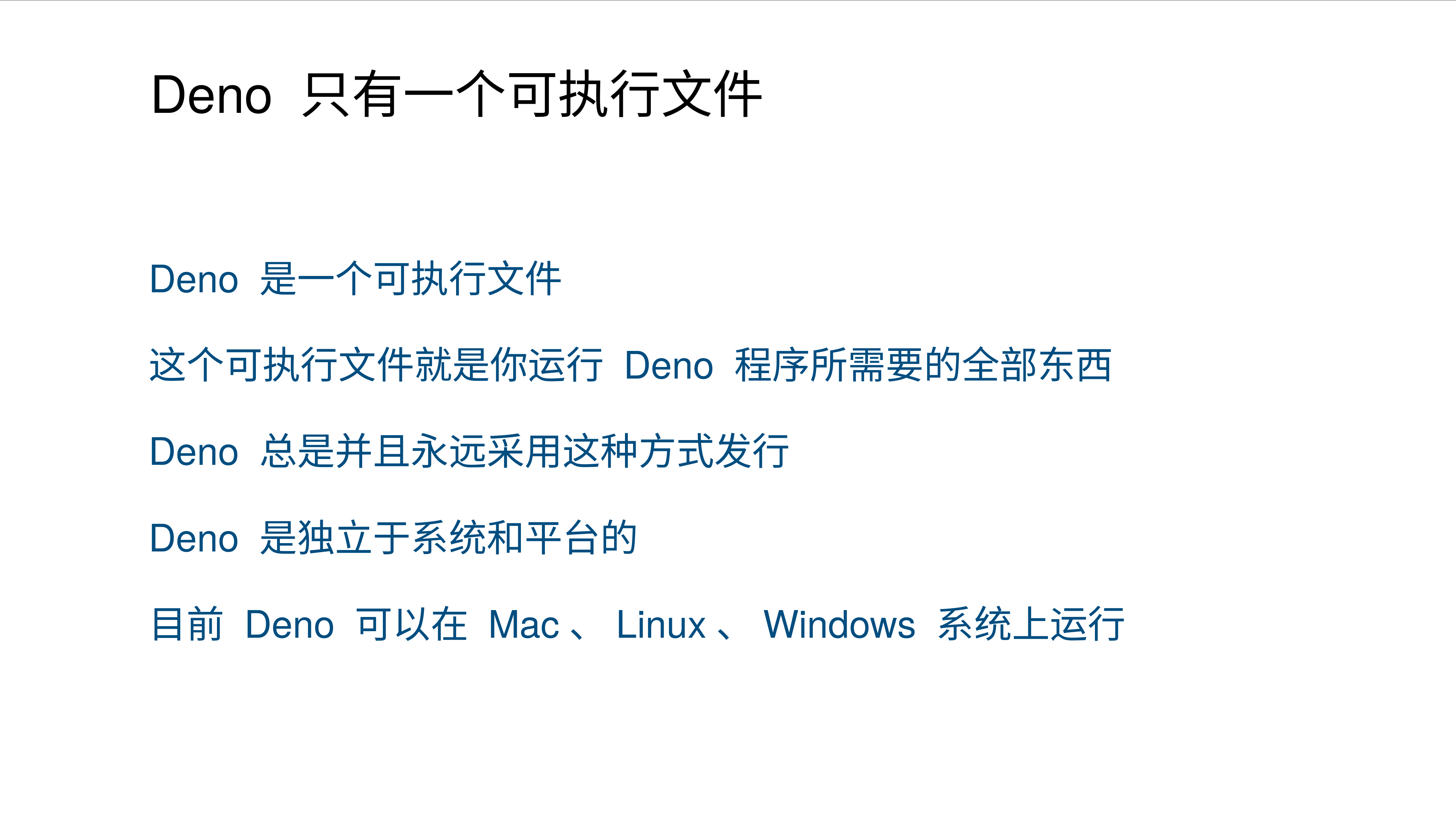

# Deno 只有一个可执行文件
Deno 是一个可执行文件
这个可执行文件就是你运行 Deno 程序所需要的全部东西
Deno 总是并且永远采用这种方式发行
Deno 是独立于系统和平台的
目前 Deno 可以在 Mac、Linux、Windows 系统上运行